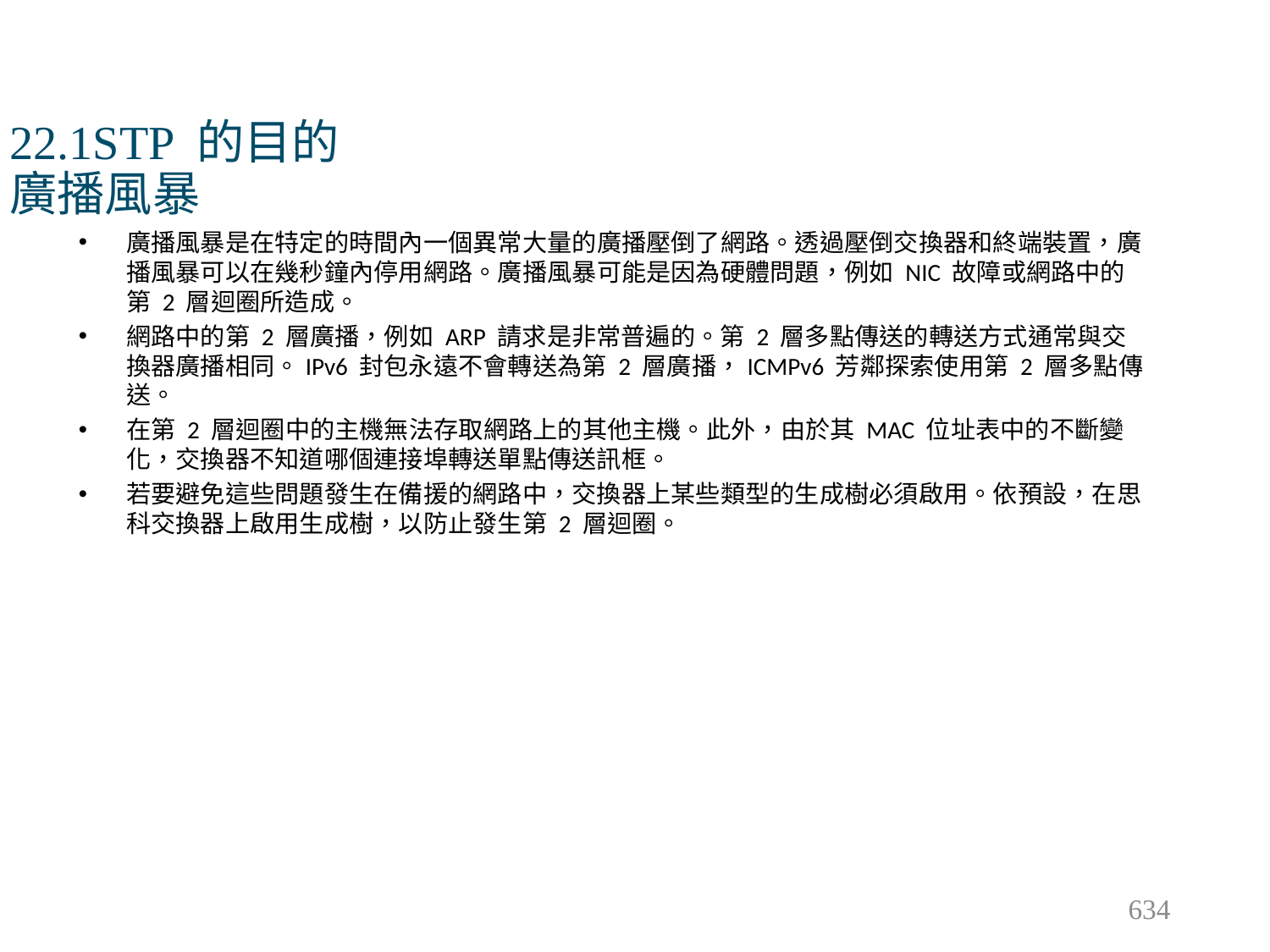

# 22.1STP 的目的 廣播風暴
廣播風暴是在特定的時間內一個異常大量的廣播壓倒了網路。透過壓倒交換器和終端裝置，廣播風暴可以在幾秒鐘內停用網路。廣播風暴可能是因為硬體問題，例如 NIC 故障或網路中的第 2 層迴圈所造成。
網路中的第 2 層廣播，例如 ARP 請求是非常普遍的。第 2 層多點傳送的轉送方式通常與交換器廣播相同。IPv6 封包永遠不會轉送為第 2 層廣播，ICMPv6 芳鄰探索使用第 2 層多點傳送。
在第 2 層迴圈中的主機無法存取網路上的其他主機。此外，由於其 MAC 位址表中的不斷變化，交換器不知道哪個連接埠轉送單點傳送訊框。
若要避免這些問題發生在備援的網路中，交換器上某些類型的生成樹必須啟用。依預設，在思科交換器上啟用生成樹，以防止發生第 2 層迴圈。

634